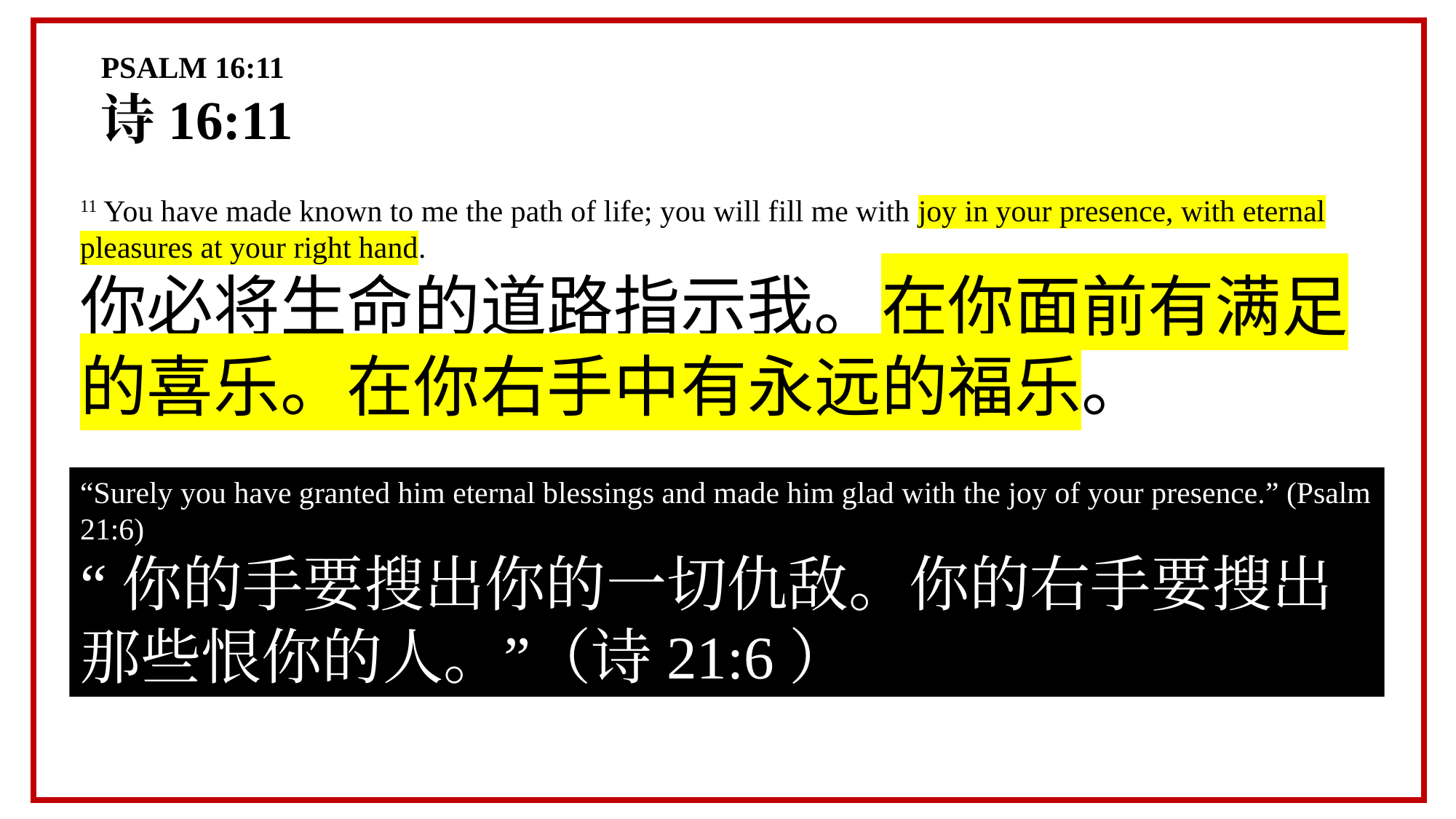

PSALM 16:11
诗16:11
11 You have made known to me the path of life; you will fill me with joy in your presence, with eternal pleasures at your right hand.
你必将生命的道路指示我。在你面前有满足的喜乐。在你右手中有永远的福乐。
“Surely you have granted him eternal blessings and made him glad with the joy of your presence.” (Psalm 21:6)
“你的手要搜出你的一切仇敌。你的右手要搜出那些恨你的人。”（诗21:6）